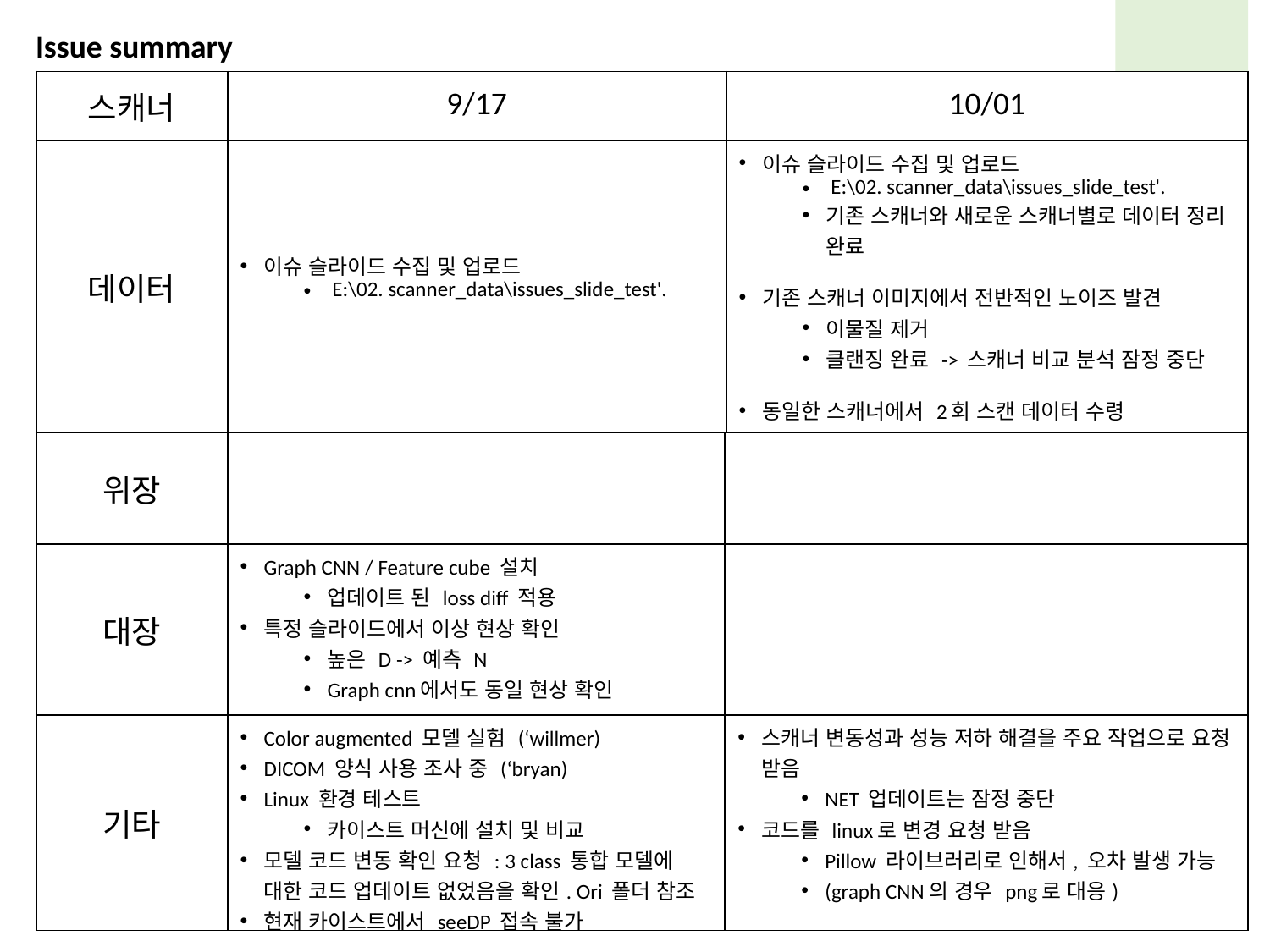

Issue summary
| 스캐너 | 9/17 | 10/01 |
| --- | --- | --- |
| 데이터 | 이슈 슬라이드 수집 및 업로드 E:\02. scanner\_data\issues\_slide\_test'. | 이슈 슬라이드 수집 및 업로드 E:\02. scanner\_data\issues\_slide\_test'. 기존 스캐너와 새로운 스캐너별로 데이터 정리 완료 기존 스캐너 이미지에서 전반적인 노이즈 발견 이물질 제거 클랜징 완료 -> 스캐너 비교 분석 잠정 중단 동일한 스캐너에서 2회 스캔 데이터 수령 변동성 체크 목적 |
| 위장 |  |  |
| --- | --- | --- |
| 대장 | Graph CNN / Feature cube 설치 업데이트 된 loss diff 적용 특정 슬라이드에서 이상 현상 확인 높은 D -> 예측 N Graph cnn에서도 동일 현상 확인 |  |
| 기타 | Color augmented 모델 실험 (‘willmer) DICOM 양식 사용 조사 중 (‘bryan) Linux 환경 테스트 카이스트 머신에 설치 및 비교 모델 코드 변동 확인 요청 : 3 class 통합 모델에 대한 코드 업데이트 없었음을 확인. Ori 폴더 참조 현재 카이스트에서 seeDP 접속 불가 | 스캐너 변동성과 성능 저하 해결을 주요 작업으로 요청 받음 NET 업데이트는 잠정 중단 코드를 linux로 변경 요청 받음 Pillow 라이브러리로 인해서, 오차 발생 가능 (graph CNN의 경우 png로 대응) |